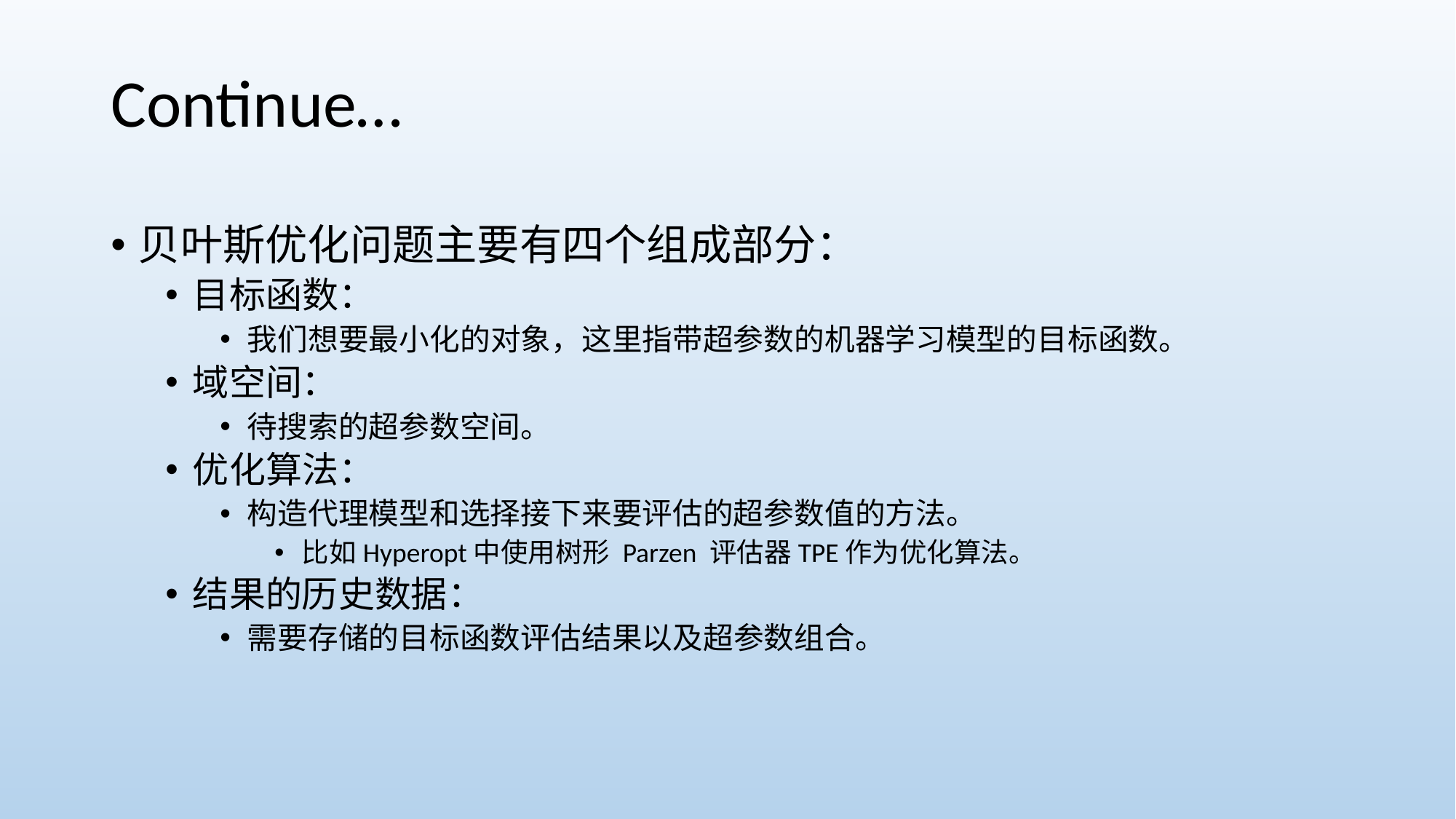

# Continue…
贝叶斯优化问题主要有四个组成部分：
目标函数：
我们想要最小化的对象，这里指带超参数的机器学习模型的目标函数。
域空间：
待搜索的超参数空间。
优化算法：
构造代理模型和选择接下来要评估的超参数值的方法。
比如Hyperopt中使用树形 Parzen 评估器TPE作为优化算法。
结果的历史数据：
需要存储的目标函数评估结果以及超参数组合。